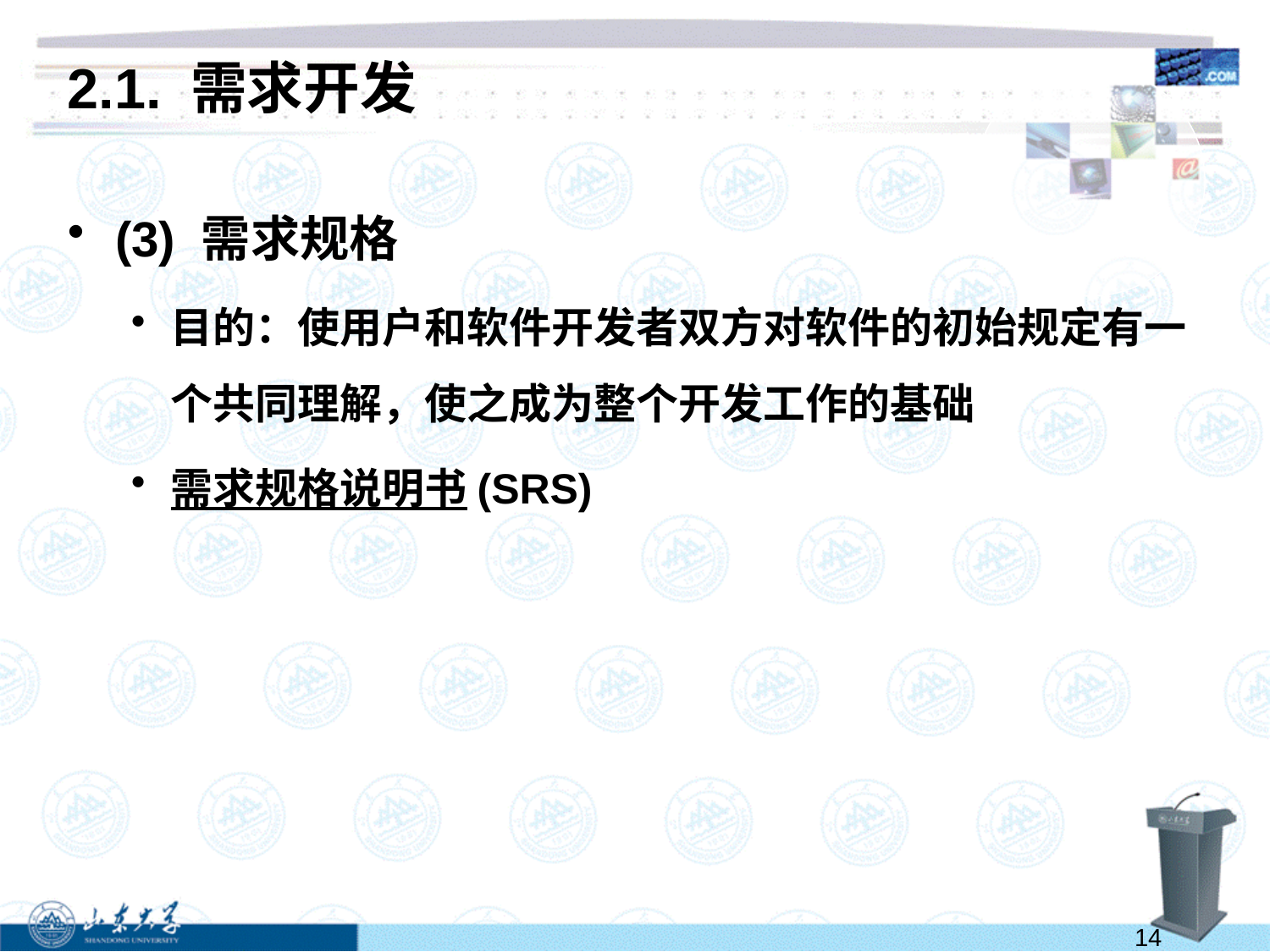

# 2.1. 需求开发
(3) 需求规格
目的：使用户和软件开发者双方对软件的初始规定有一个共同理解，使之成为整个开发工作的基础
需求规格说明书(SRS)
14